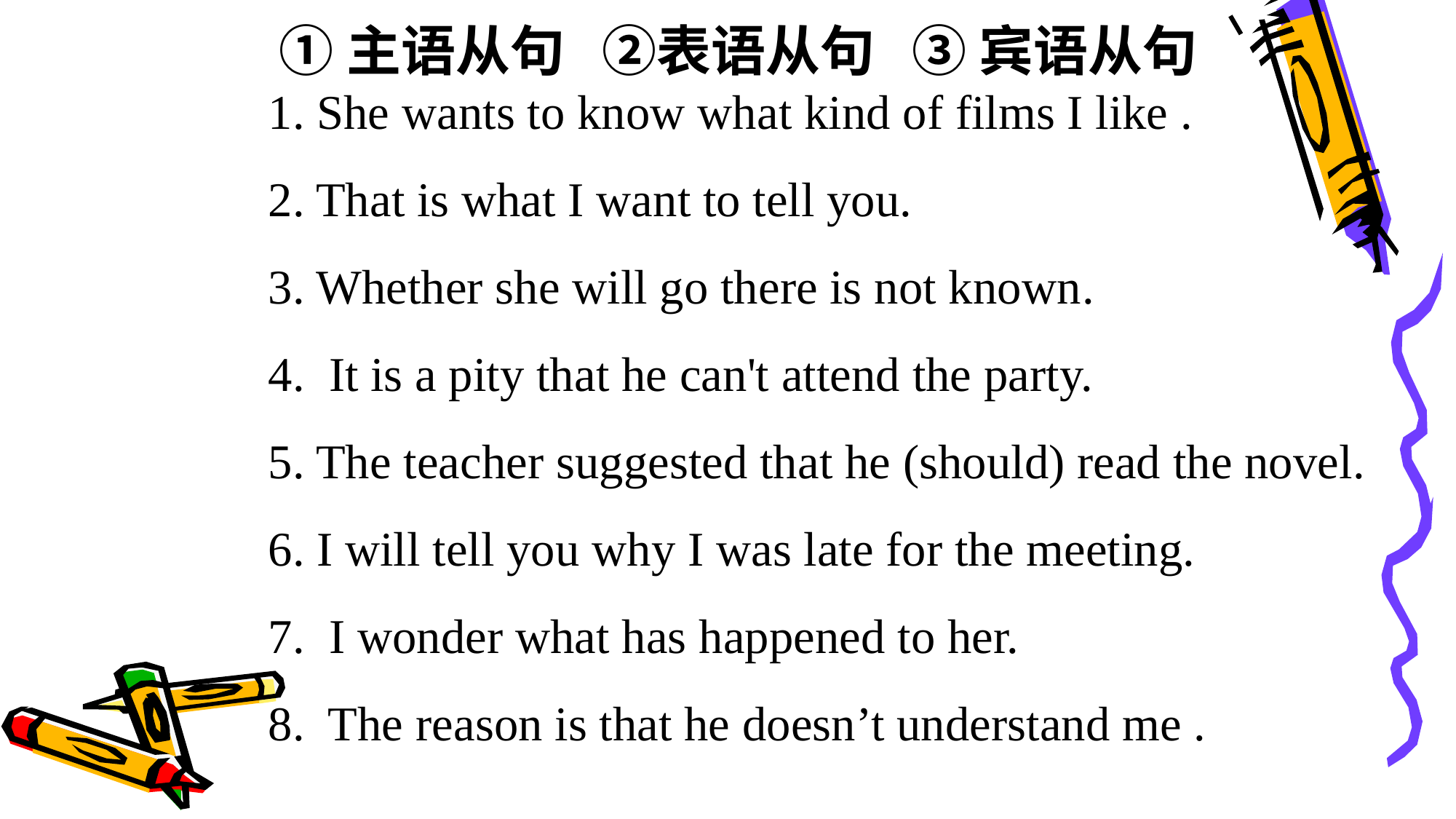

1. She wants to know what kind of films I like .
2. That is what I want to tell you.
3. Whether she will go there is not known.
4.  It is a pity that he can't attend the party.
5. The teacher suggested that he (should) read the novel.
6. I will tell you why I was late for the meeting.
7.  I wonder what has happened to her.
8.  The reason is that he doesn’t understand me .
①主语从句   ②表语从句   ③ 宾语从句